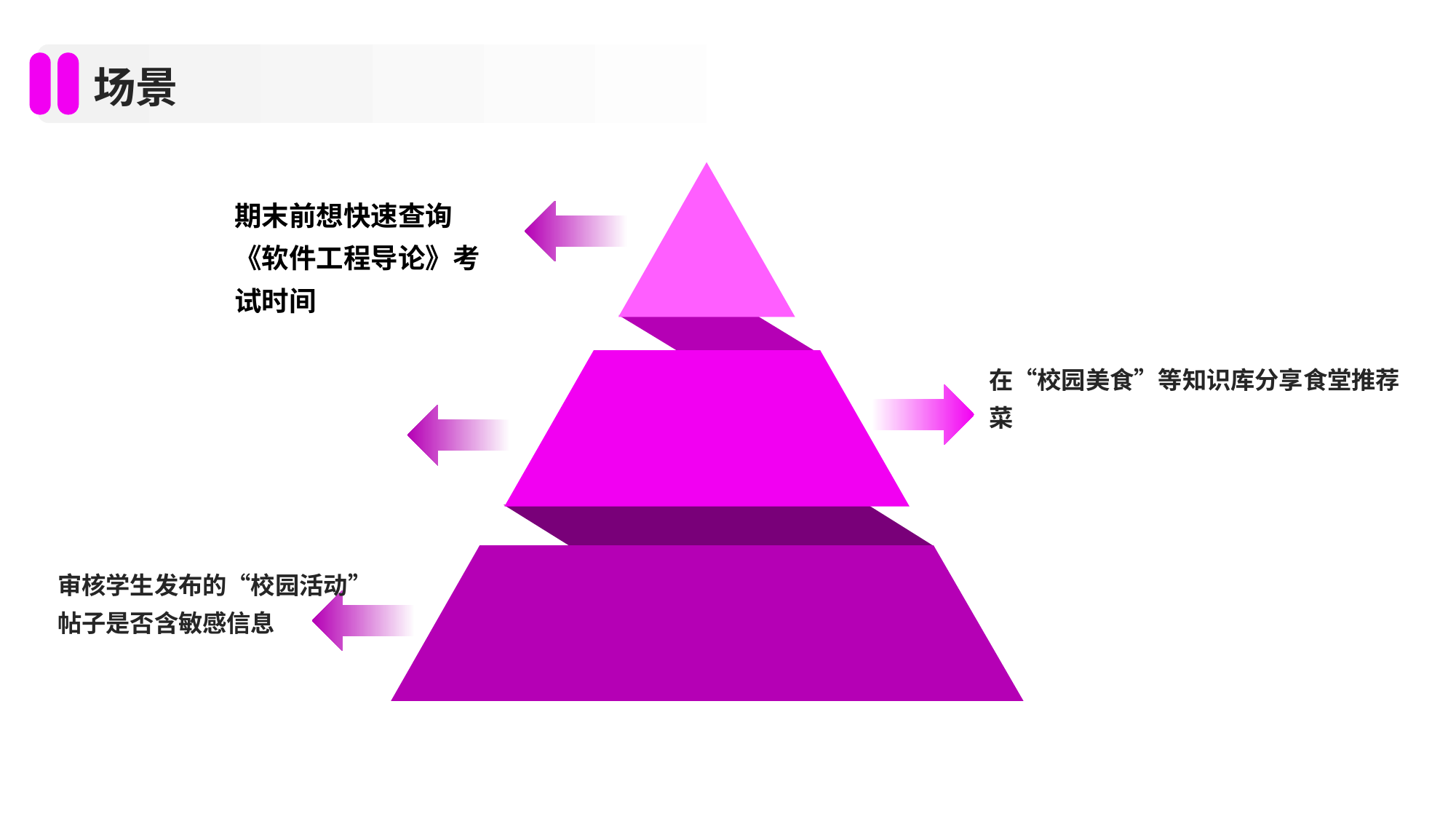

场景

期末前想快速查询《软件工程导论》考试时间

在“校园美食”等知识库分享食堂推荐菜

审核学生发布的“校园活动”帖子是否含敏感信息